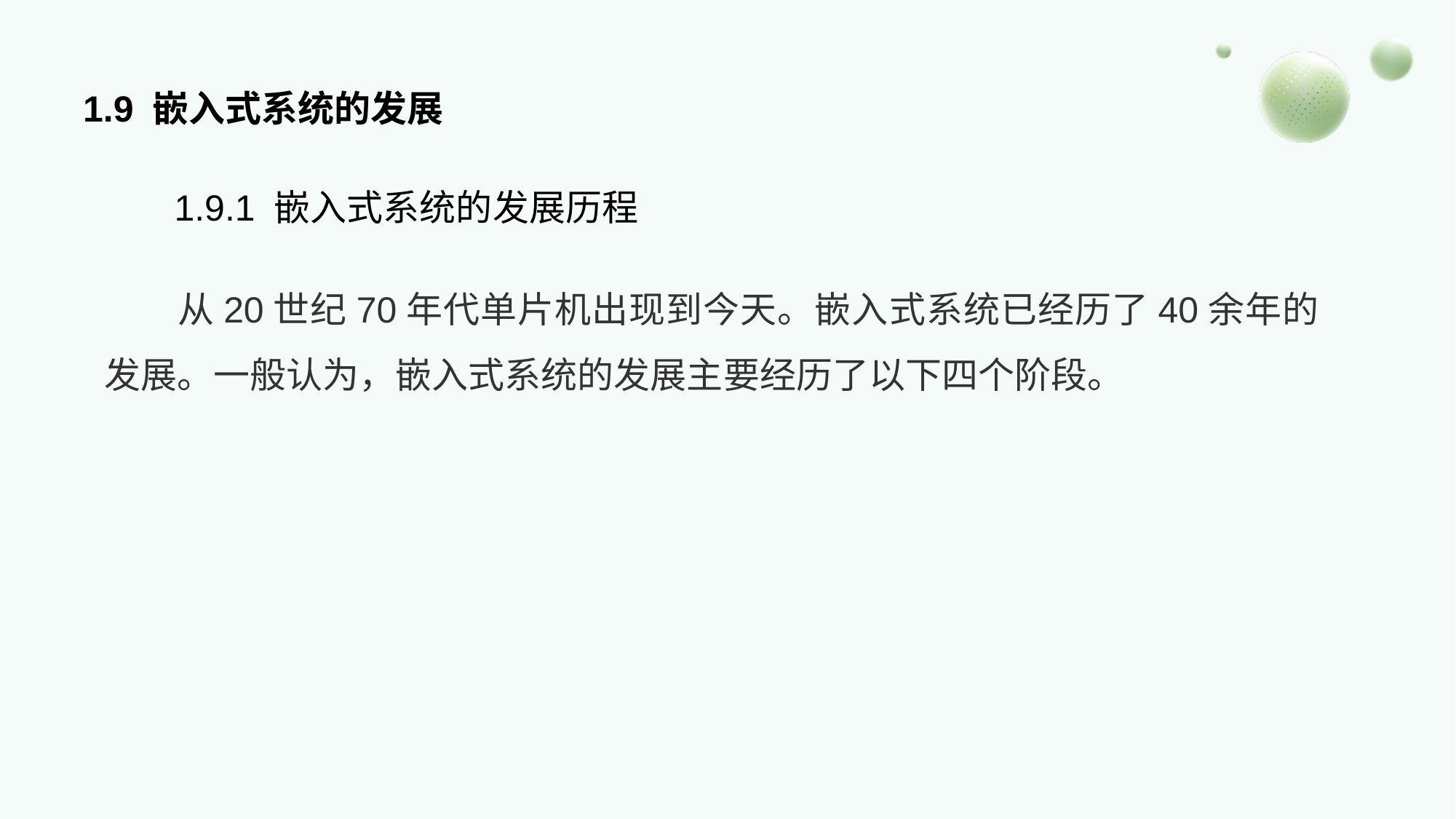

# 1.9 嵌入式系统的发展
1.9.1 嵌入式系统的发展历程
从20世纪70年代单片机出现到今天。嵌入式系统已经历了40余年的发展。一般认为，嵌入式系统的发展主要经历了以下四个阶段。